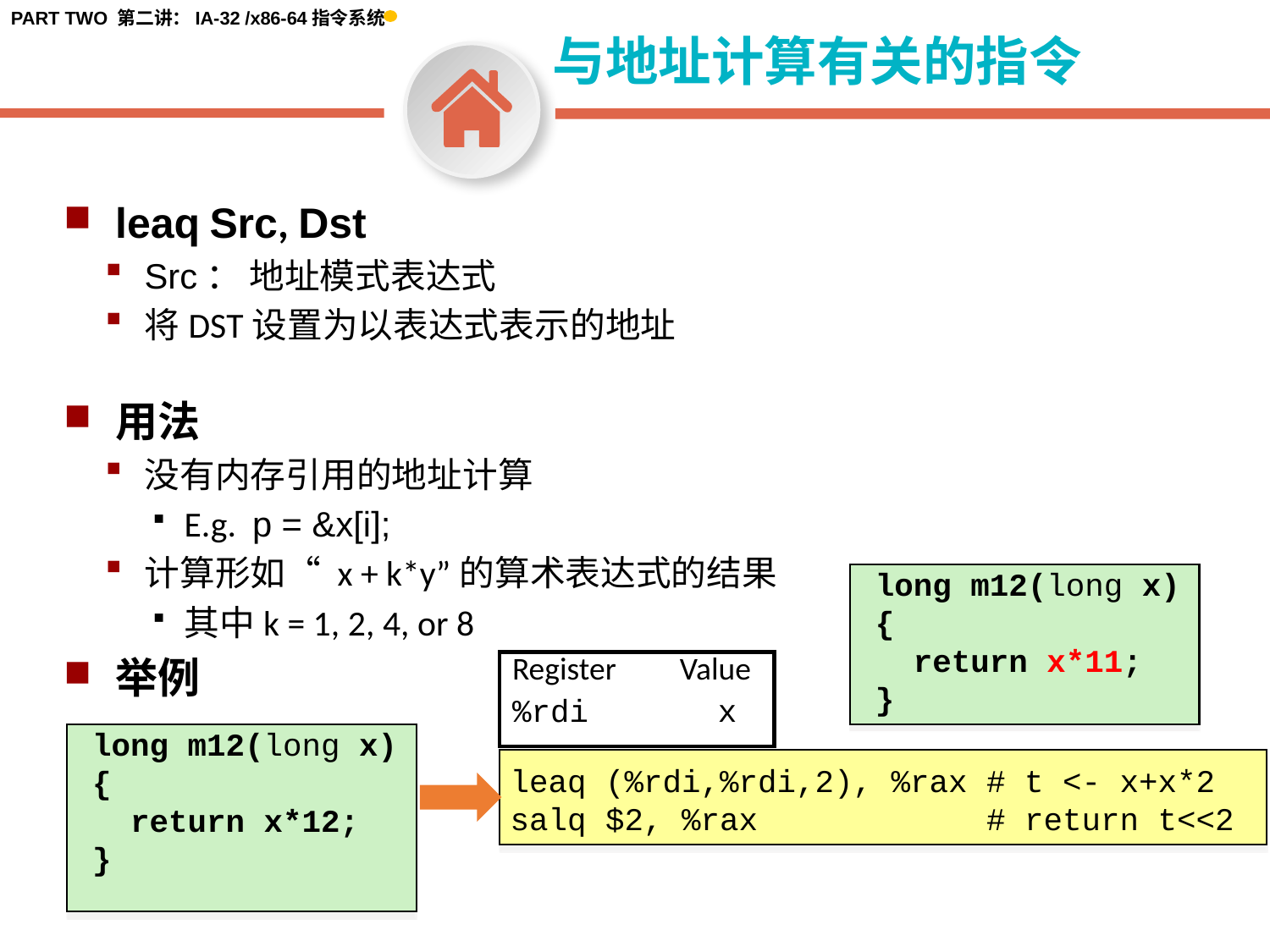

PART TWO 第二讲：IA-32 /x86-64指令系统

与地址计算有关的指令

leaq Src, Dst
Src： 地址模式表达式
将DST设置为以表达式表示的地址
用法
没有内存引用的地址计算
E.g.  p = &x[i];
计算形如“ x + k*y”的算术表达式的结果
其中k = 1, 2, 4, or 8
举例
long m12(long x)
{
  return x*11;
}
Register	Value
%rdi	  x
long m12(long x)
{
  return x*12;
}
leaq (%rdi,%rdi,2), %rax # t <- x+x*2
salq $2, %rax            # return t<<2